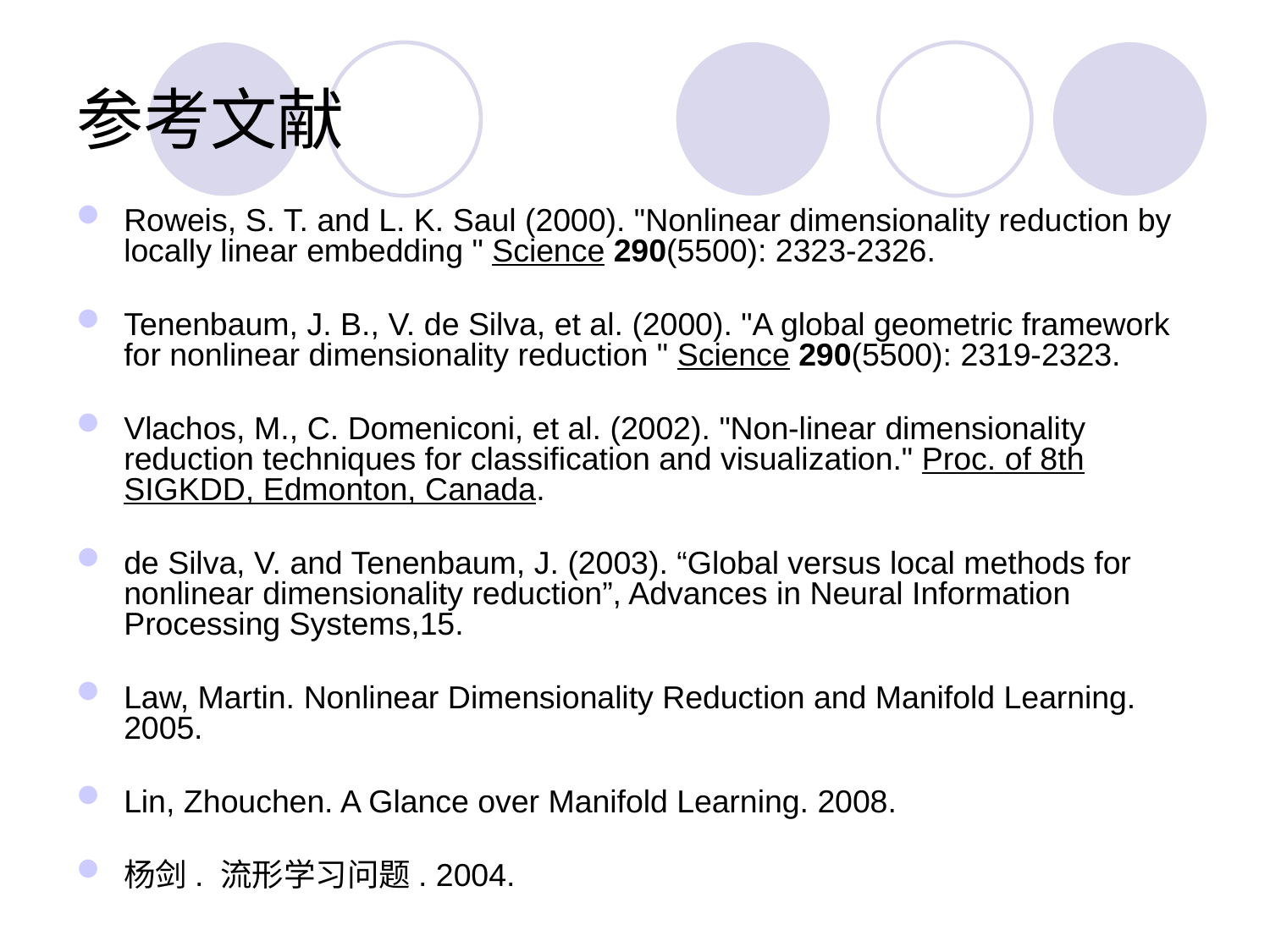

# 参考文献
Roweis, S. T. and L. K. Saul (2000). "Nonlinear dimensionality reduction by locally linear embedding " Science 290(5500): 2323-2326.

Tenenbaum, J. B., V. de Silva, et al. (2000). "A global geometric framework for nonlinear dimensionality reduction " Science 290(5500): 2319-2323.

Vlachos, M., C. Domeniconi, et al. (2002). "Non-linear dimensionality reduction techniques for classification and visualization." Proc. of 8th SIGKDD, Edmonton, Canada.

de Silva, V. and Tenenbaum, J. (2003). “Global versus local methods for nonlinear dimensionality reduction”, Advances in Neural Information Processing Systems,15.

Law, Martin. Nonlinear Dimensionality Reduction and Manifold Learning. 2005.

Lin, Zhouchen. A Glance over Manifold Learning. 2008.

杨剑. 流形学习问题. 2004.
74